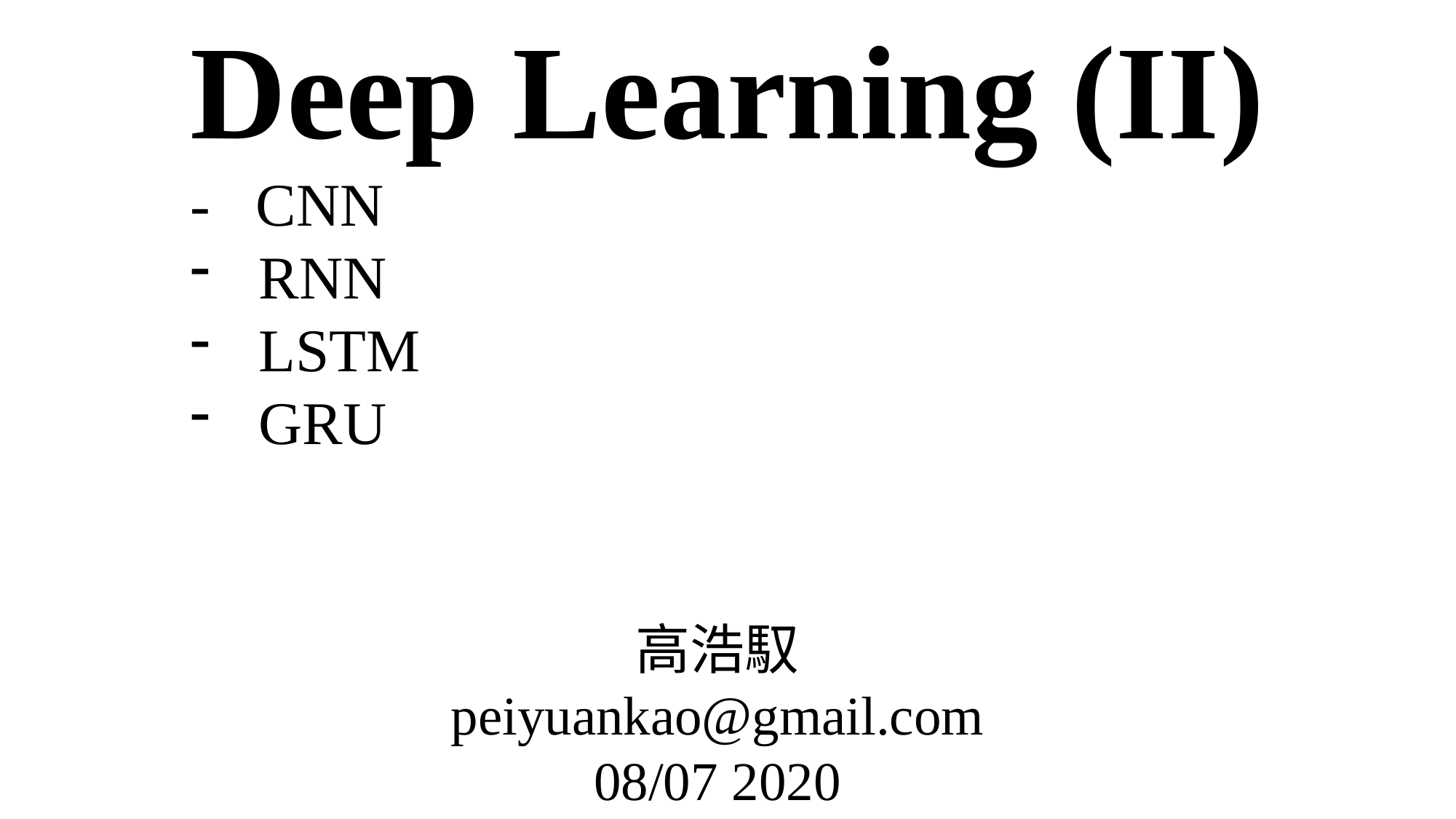

Deep Learning (II)
-   CNN
RNN
LSTM
GRU

高浩馭
peiyuankao@gmail.com
08/07 2020